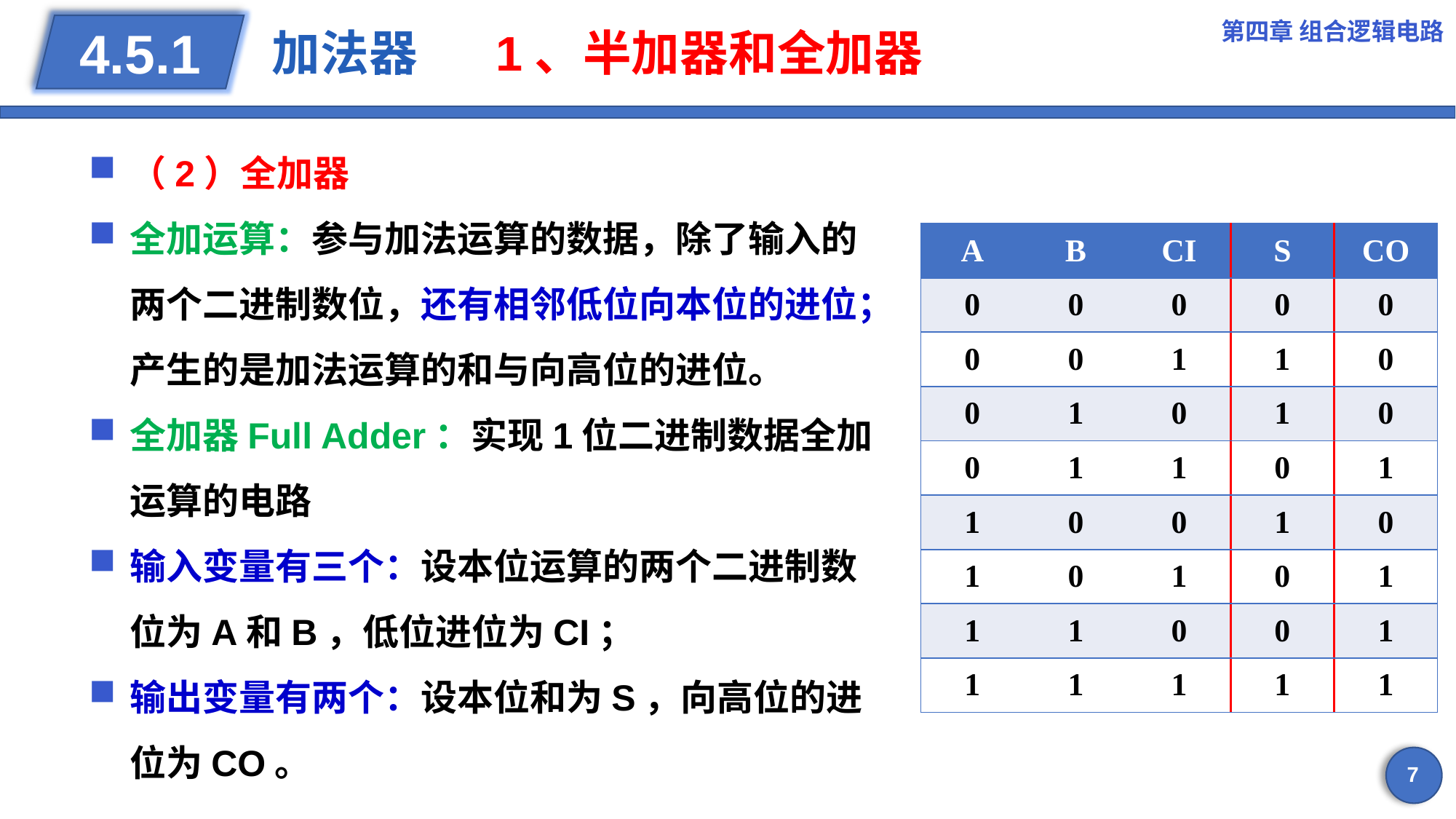

第四章 组合逻辑电路
# 加法器      1、半加器和全加器
4.5.1
（2）全加器
全加运算：参与加法运算的数据，除了输入的两个二进制数位，还有相邻低位向本位的进位；产生的是加法运算的和与向高位的进位。
全加器Full Adder：实现1位二进制数据全加运算的电路
输入变量有三个：设本位运算的两个二进制数位为A和B，低位进位为CI；
输出变量有两个：设本位和为S，向高位的进位为CO。
| A | B | CI | S | CO |
| --- | --- | --- | --- | --- |
| 0 | 0 | 0 | 0 | 0 |
| 0 | 0 | 1 | 1 | 0 |
| 0 | 1 | 0 | 1 | 0 |
| 0 | 1 | 1 | 0 | 1 |
| 1 | 0 | 0 | 1 | 0 |
| 1 | 0 | 1 | 0 | 1 |
| 1 | 1 | 0 | 0 | 1 |
| 1 | 1 | 1 | 1 | 1 |
7